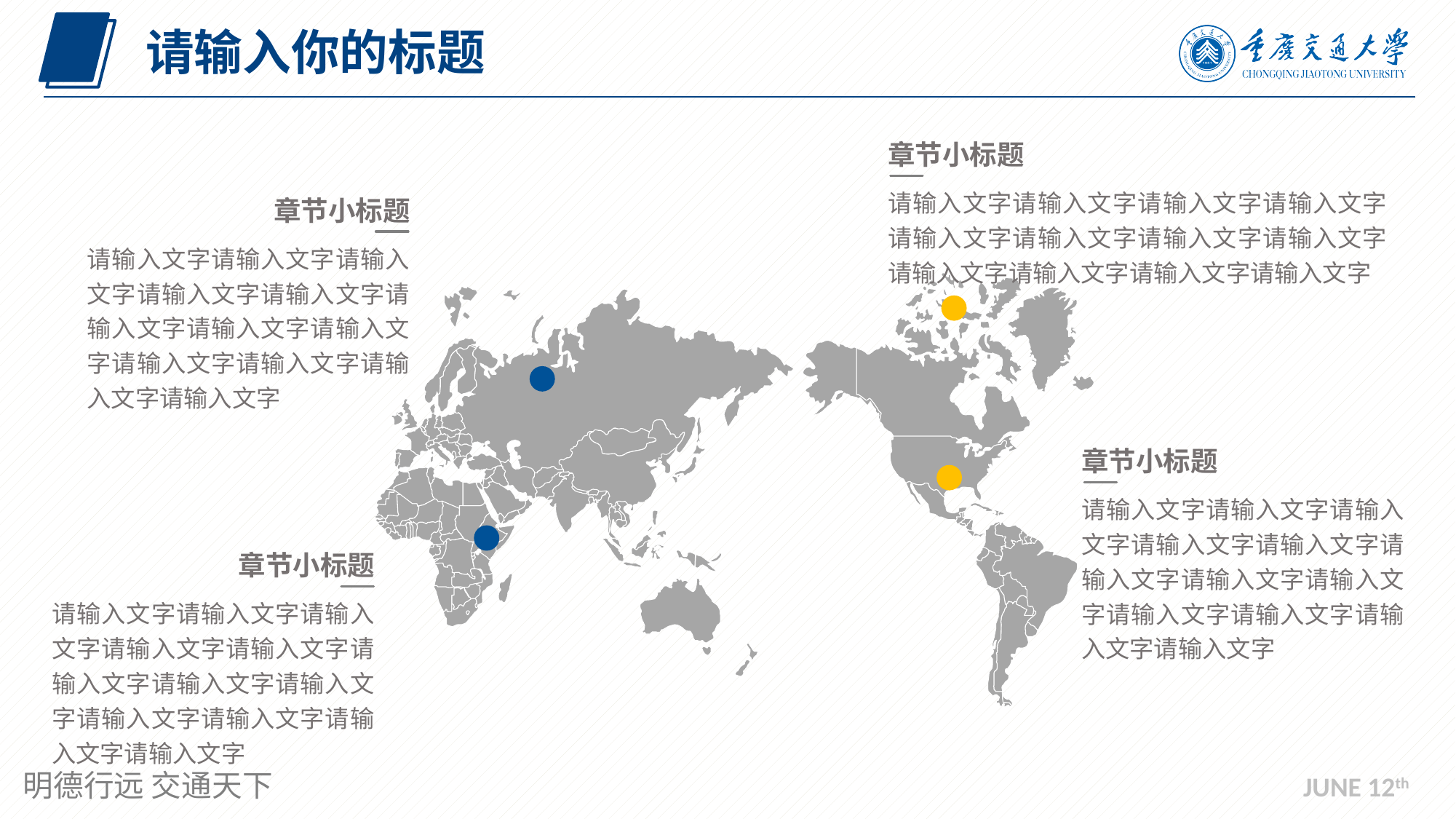

请输入你的标题
章节小标题
请输入文字请输入文字请输入文字请输入文字请输入文字请输入文字请输入文字请输入文字请输入文字请输入文字请输入文字请输入文字
章节小标题
请输入文字请输入文字请输入文字请输入文字请输入文字请输入文字请输入文字请输入文字请输入文字请输入文字请输入文字请输入文字

章节小标题

请输入文字请输入文字请输入文字请输入文字请输入文字请输入文字请输入文字请输入文字请输入文字请输入文字请输入文字请输入文字

章节小标题
请输入文字请输入文字请输入文字请输入文字请输入文字请输入文字请输入文字请输入文字请输入文字请输入文字请输入文字请输入文字
JUNE 12th